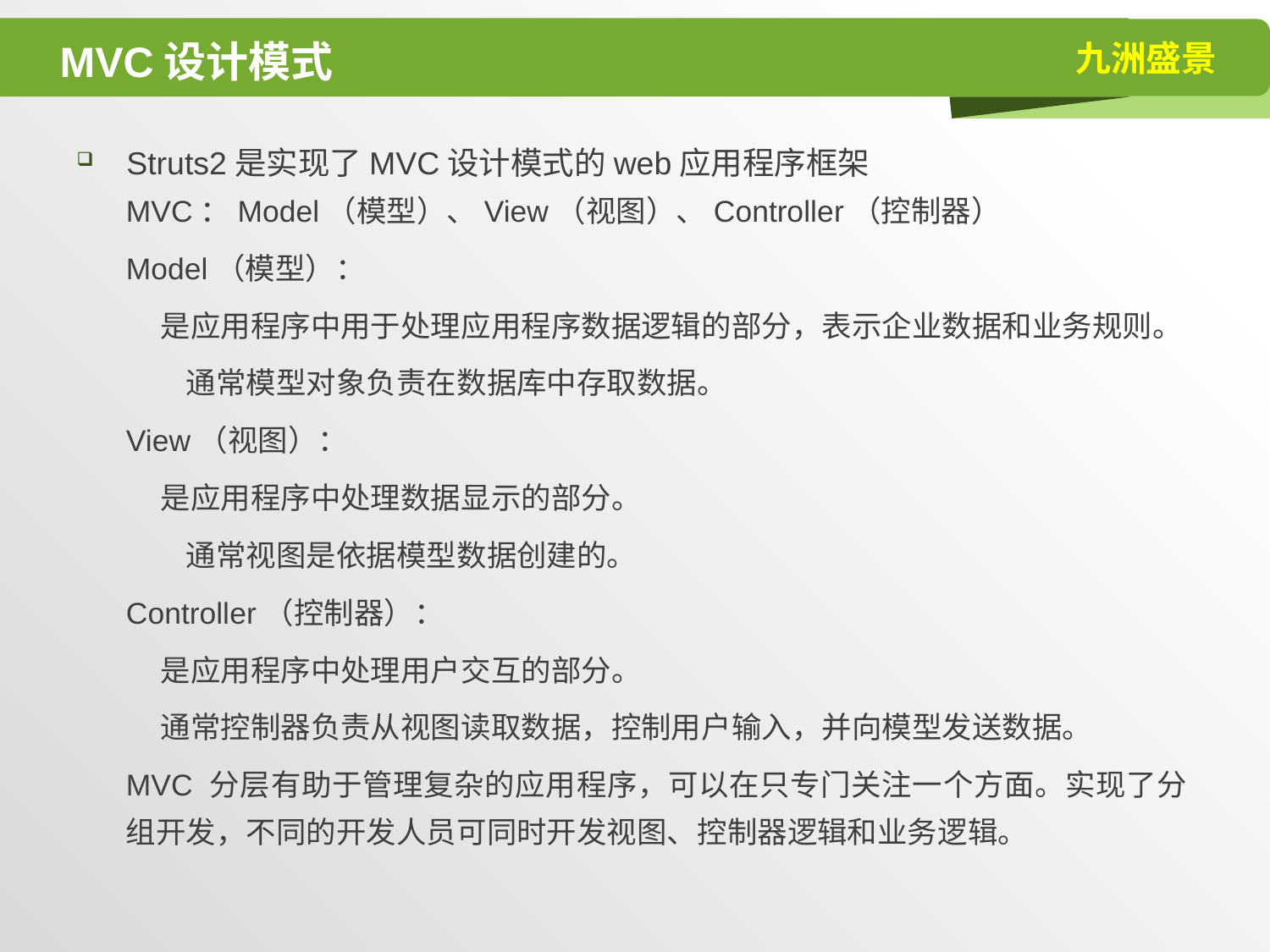

# MVC设计模式
Struts2是实现了MVC设计模式的web应用程序框架
MVC：Model（模型）、View（视图）、Controller（控制器）
Model（模型）：
    是应用程序中用于处理应用程序数据逻辑的部分，表示企业数据和业务规则。
　　通常模型对象负责在数据库中存取数据。
View（视图）：
    是应用程序中处理数据显示的部分。
　　通常视图是依据模型数据创建的。
Controller（控制器）：
    是应用程序中处理用户交互的部分。
    通常控制器负责从视图读取数据，控制用户输入，并向模型发送数据。
MVC 分层有助于管理复杂的应用程序，可以在只专门关注一个方面。实现了分组开发，不同的开发人员可同时开发视图、控制器逻辑和业务逻辑。